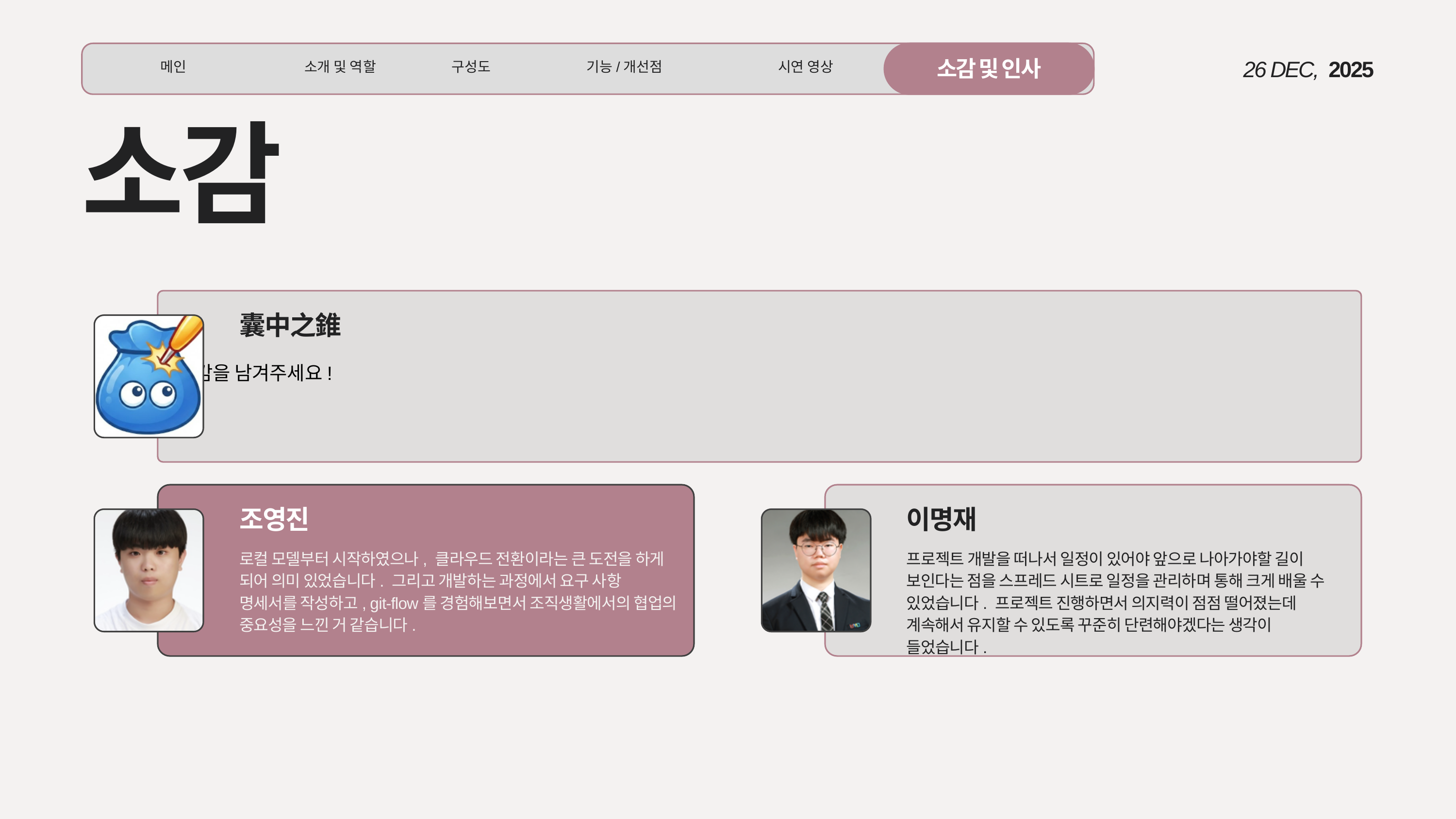

소감 및 인사
메인
소개 및 역할
구성도
기능/개선점
시연 영상
26 DEC,
2025
소감

소감을 남겨주세요!

囊中之錐

조영진
이명재
로컬 모델부터 시작하였으나, 클라우드 전환이라는 큰 도전을 하게 되어 의미 있었습니다. 그리고 개발하는 과정에서 요구 사항 명세서를 작성하고, git-flow를 경험해보면서 조직생활에서의 협업의 중요성을 느낀 거 같습니다.
프로젝트 개발을 떠나서 일정이 있어야 앞으로 나아가야할 길이 보인다는 점을 스프레드 시트로 일정을 관리하며 통해 크게 배울 수 있었습니다. 프로젝트 진행하면서 의지력이 점점 떨어졌는데 계속해서 유지할 수 있도록 꾸준히 단련해야겠다는 생각이 들었습니다.